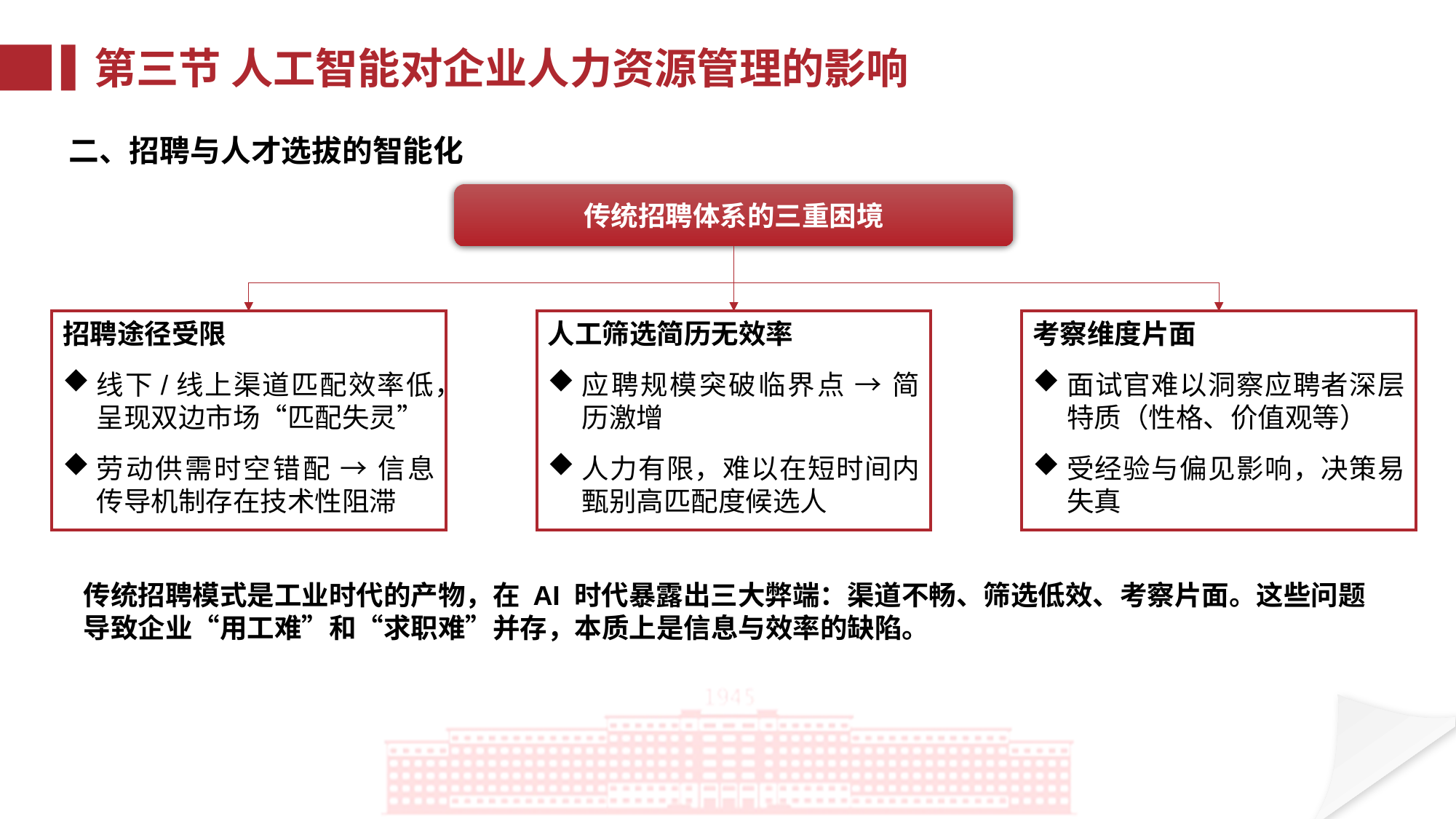

第三节 人工智能对企业人力资源管理的影响

二、招聘与人才选拔的智能化
传统招聘体系的三重困境
招聘途径受限
线下/线上渠道匹配效率低，呈现双边市场“匹配失灵”
劳动供需时空错配 → 信息传导机制存在技术性阻滞
人工筛选简历无效率
应聘规模突破临界点 → 简历激增
人力有限，难以在短时间内甄别高匹配度候选人
考察维度片面
面试官难以洞察应聘者深层特质（性格、价值观等）
受经验与偏见影响，决策易失真
传统招聘模式是工业时代的产物，在 AI 时代暴露出三大弊端：渠道不畅、筛选低效、考察片面。这些问题导致企业“用工难”和“求职难”并存，本质上是信息与效率的缺陷。